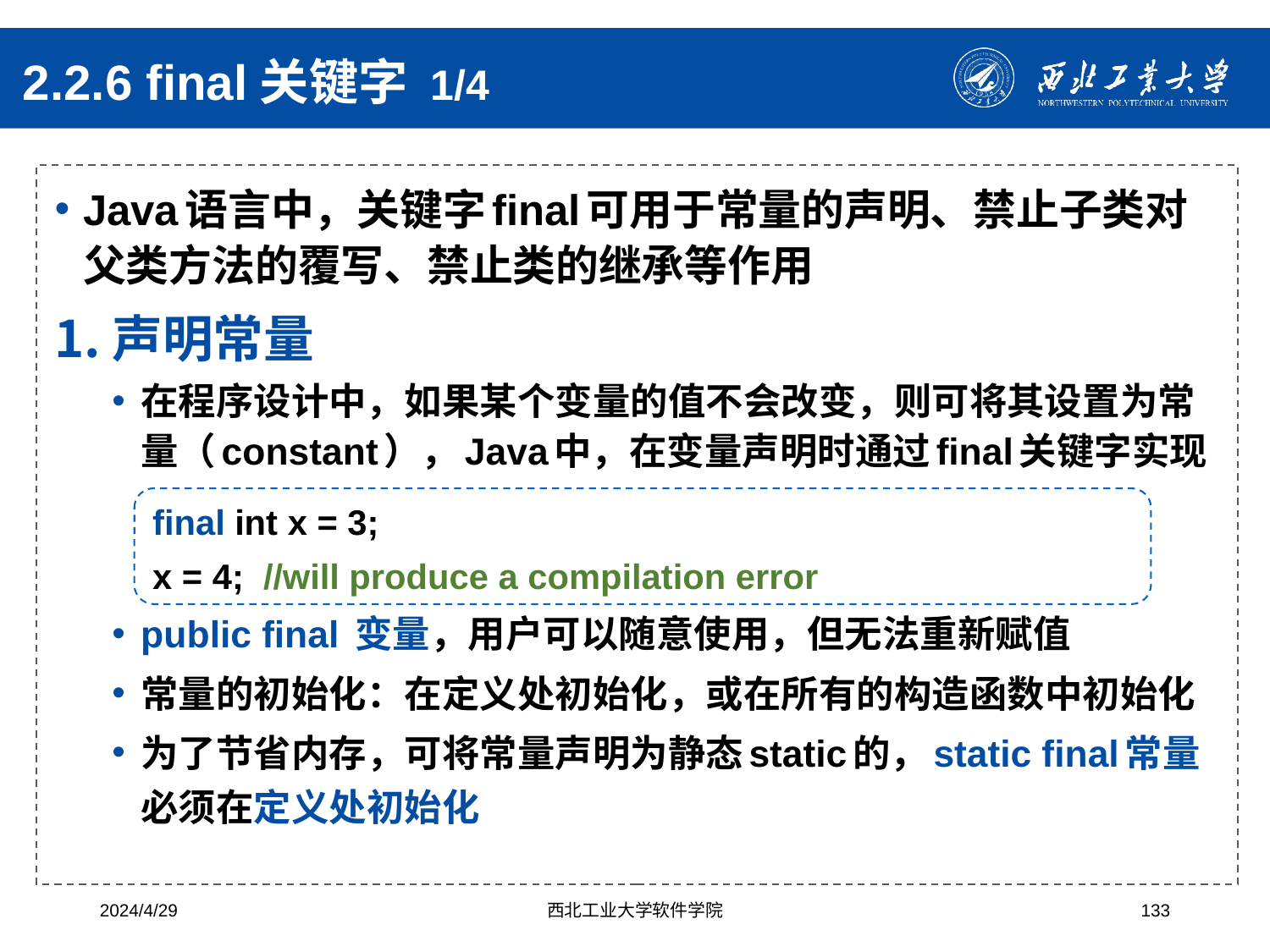

# 2.2.6 final关键字 1/4
Java语言中，关键字final可用于常量的声明、禁止子类对父类方法的覆写、禁止类的继承等作用
声明常量
在程序设计中，如果某个变量的值不会改变，则可将其设置为常量（constant），Java中，在变量声明时通过final关键字实现

public final 变量，用户可以随意使用，但无法重新赋值
常量的初始化：在定义处初始化，或在所有的构造函数中初始化
为了节省内存，可将常量声明为静态static的，static final常量必须在定义处初始化
final int x = 3;
x = 4;  //will produce a compilation error
2024/4/29
西北工业大学软件学院
133